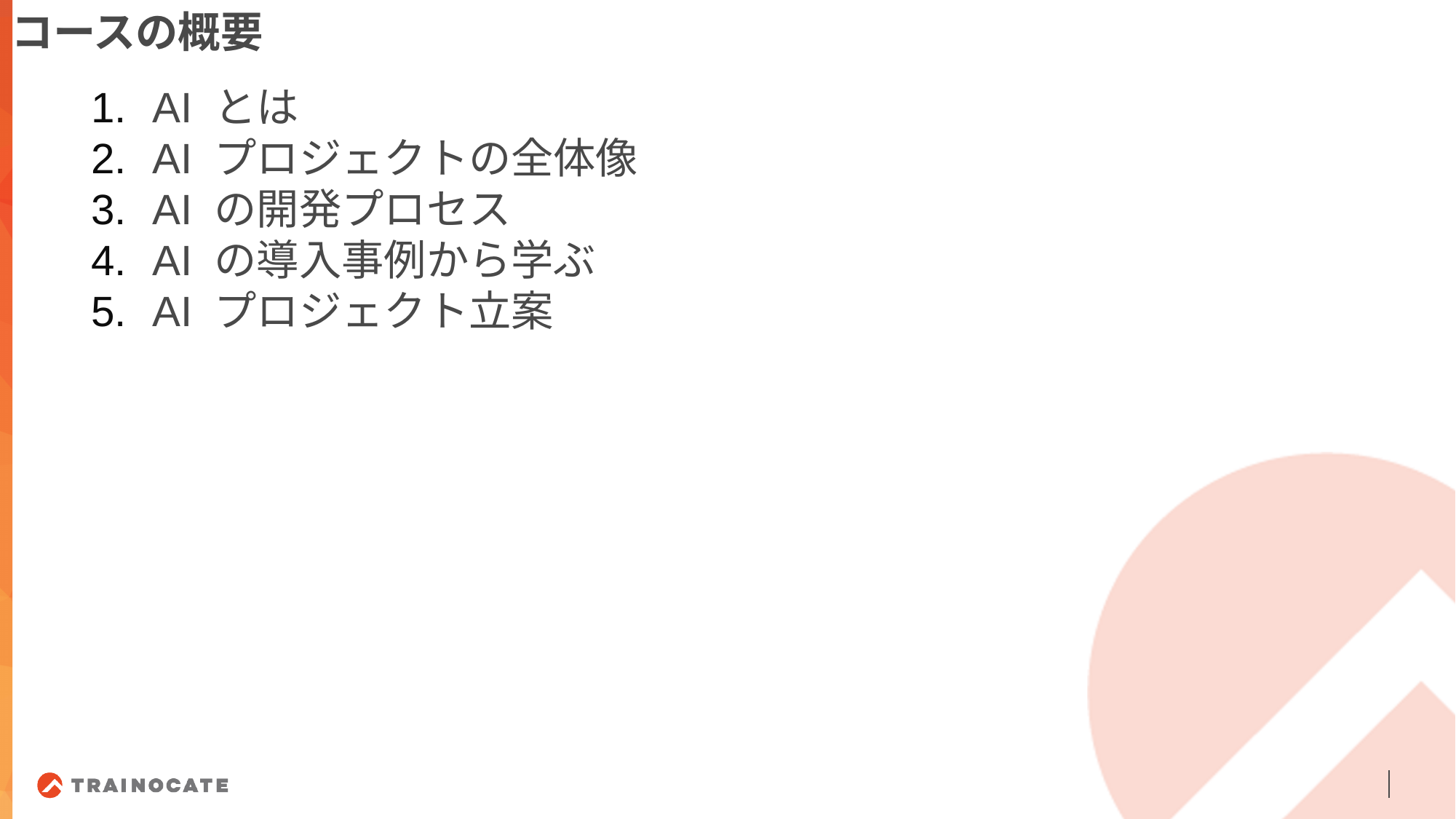

コースの概要
AI とは
AI プロジェクトの全体像
AI の開発プロセス
AI の導入事例から学ぶ
AI プロジェクト立案